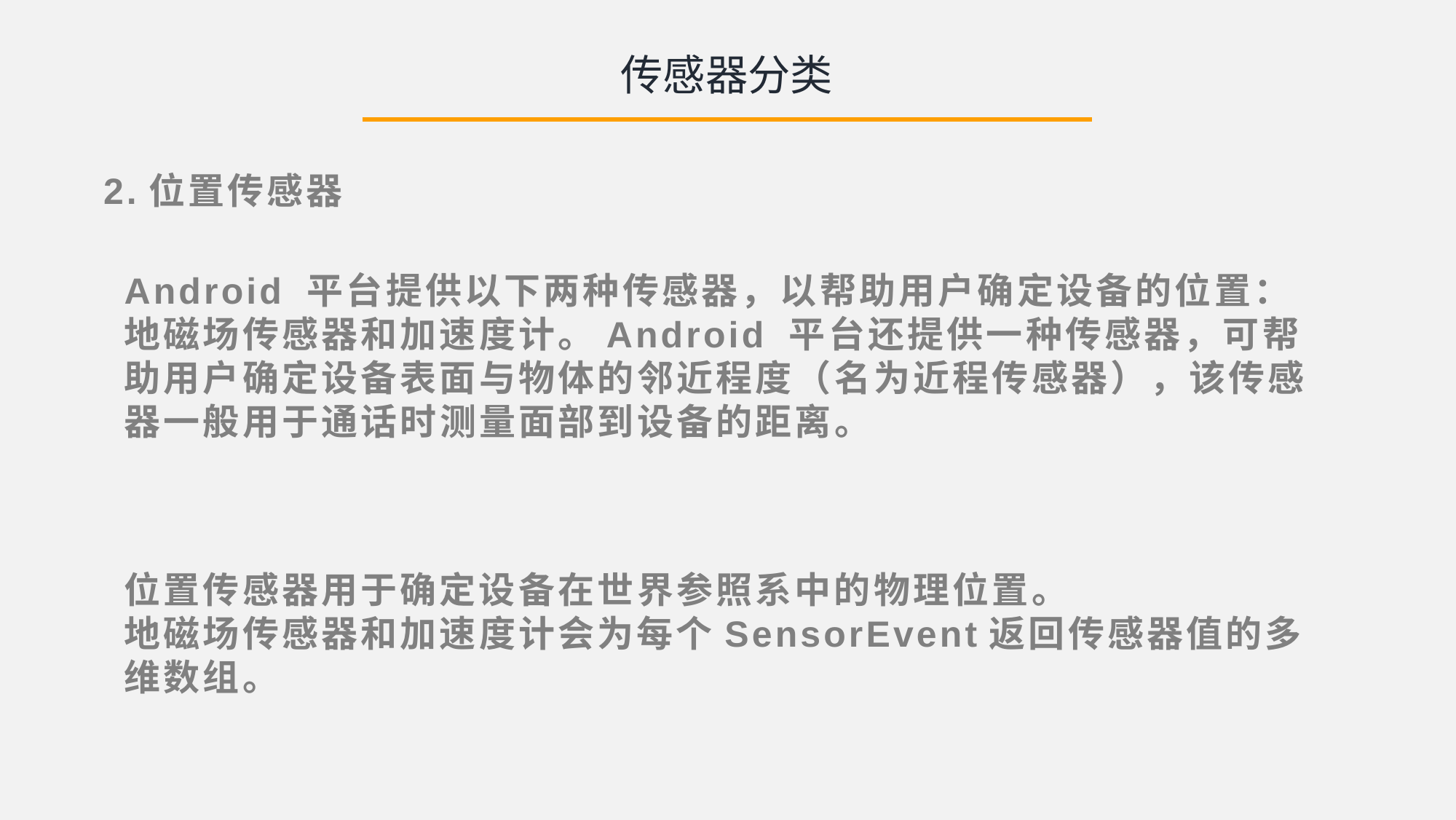

传感器分类
2.位置传感器
Android 平台提供以下两种传感器，以帮助用户确定设备的位置：地磁场传感器和加速度计。Android 平台还提供一种传感器，可帮助用户确定设备表面与物体的邻近程度（名为近程传感器），该传感器一般用于通话时测量面部到设备的距离。
位置传感器用于确定设备在世界参照系中的物理位置。
地磁场传感器和加速度计会为每个SensorEvent返回传感器值的多维数组。